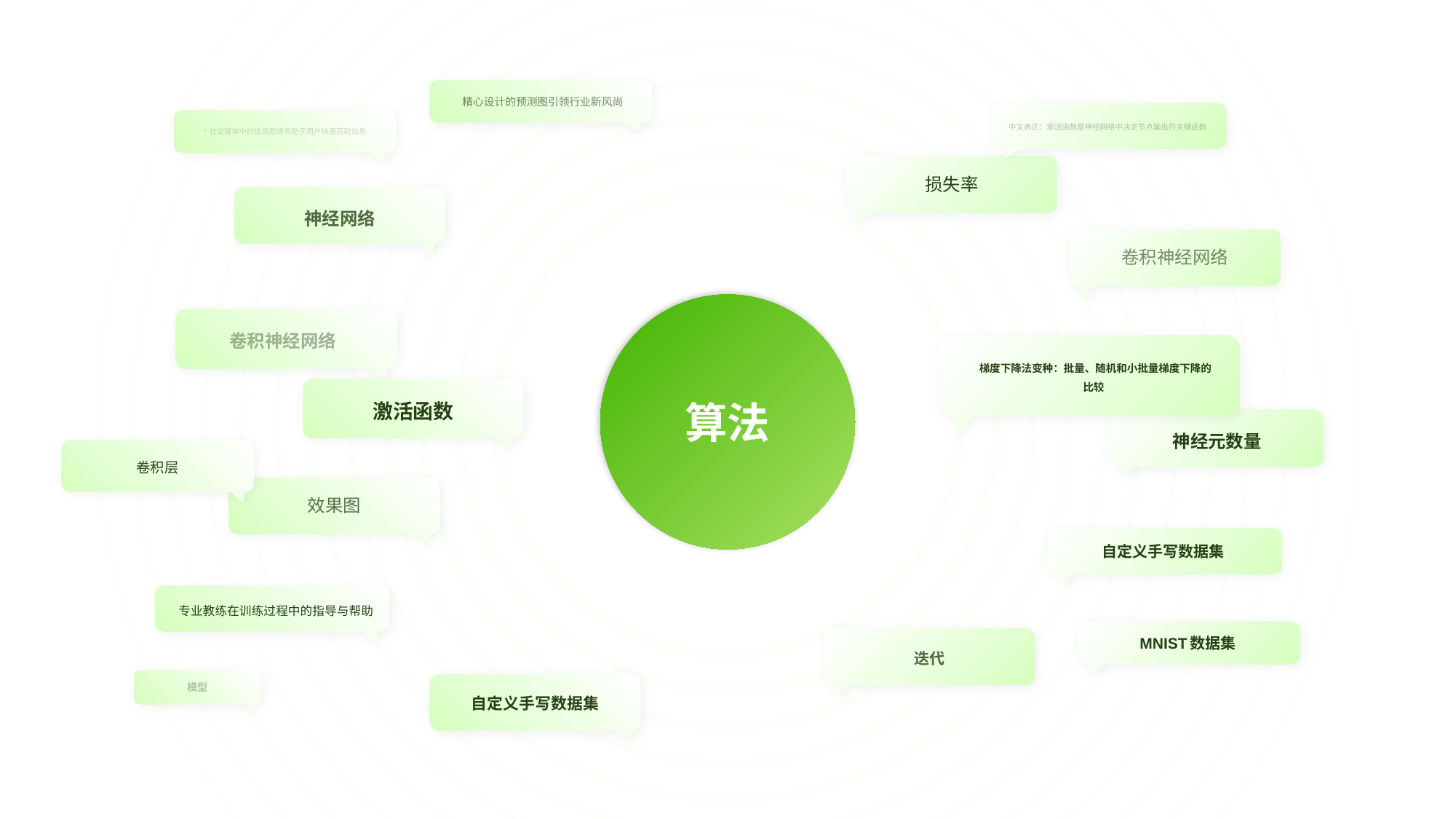

精心设计的预测图引领行业新风尚

中文表达：激活函数是神经网络中决定节点输出的关键函数

* 社交媒体中的信息层级有助于用户快速获取信息

损失率

神经网络

卷积神经网络

卷积神经网络
算法

 梯度下降法变种：批量、随机和小批量梯度下降的比较

激活函数

神经元数量

卷积层

效果图

自定义手写数据集

 专业教练在训练过程中的指导与帮助

MNIST数据集

迭代

模型

自定义手写数据集